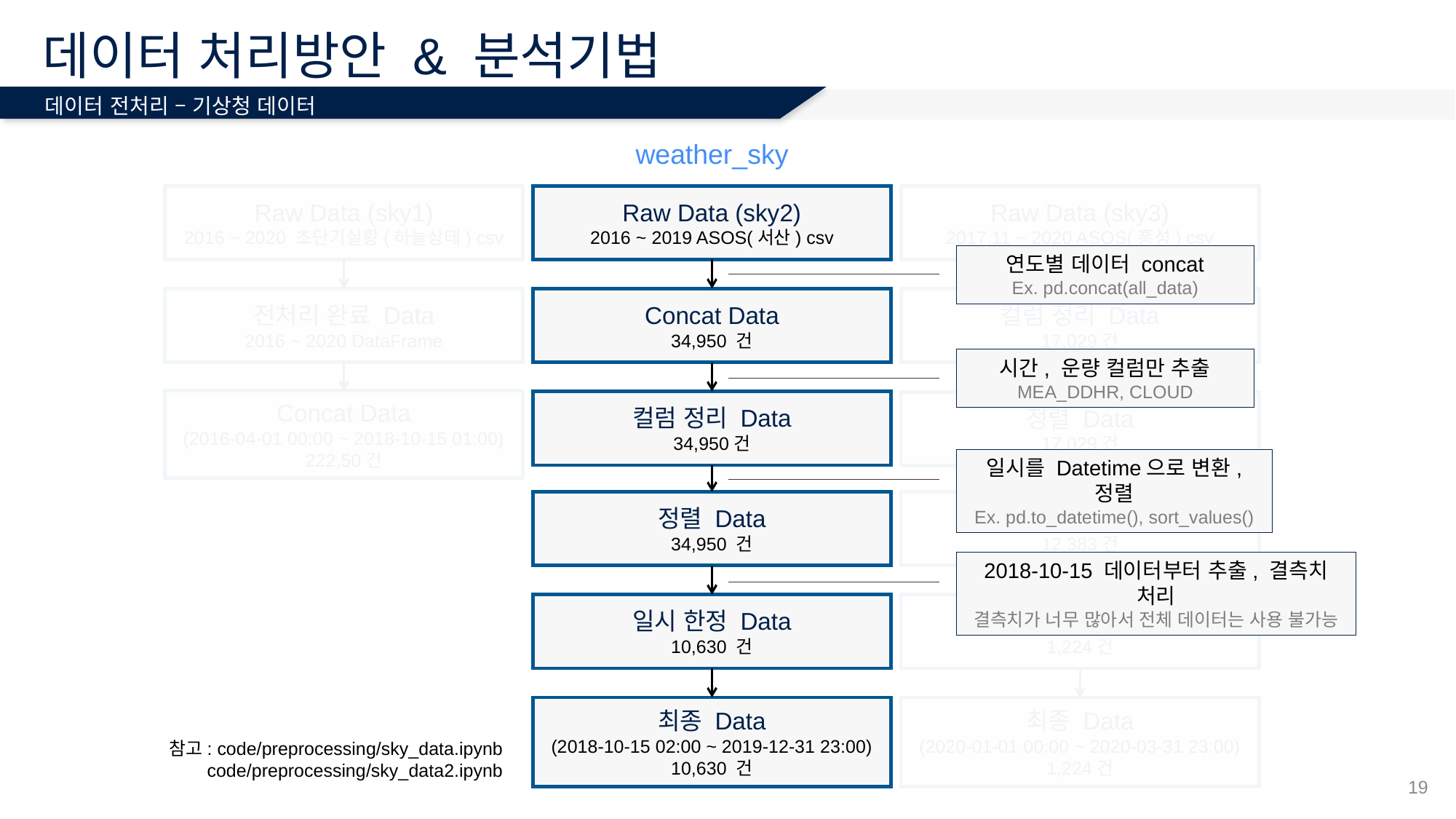

# 데이터 처리방안 & 분석기법
데이터 전처리 – 기상청 데이터
weather_sky
Raw Data (sky1)
2016 ~ 2020 초단기실황(하늘상태) csv
Raw Data (sky2)
2016 ~ 2019 ASOS(서산) csv
Raw Data (sky3)
2017.11 ~ 2020 ASOS(홍성) csv
전처리 완료 Data
2016 ~ 2020 DataFrame
Concat Data
34,950 건
컬럼 정리 Data
17,029건
Concat Data
(2016-04-01 00:00 ~ 2018-10-15 01:00)
222,50건
컬럼 정리 Data
34,950건
정렬 Data
17,029건
정렬 Data
34,950 건
중복제거 Data
12,383건
일시 한정 Data
10,630 건
일시 한정 Data
1,224건
최종 Data
(2018-10-15 02:00 ~ 2019-12-31 23:00)
10,630 건
최종 Data
(2020-01-01 00:00 ~ 2020-03-31 23:00)
1,224건
참고: code/preprocessing/sky_data.ipynb
code/preprocessing/sky_data2.ipynb

연도별 데이터 concat
Ex. pd.concat(all_data)
시간, 운량 컬럼만 추출
MEA_DDHR, CLOUD
일시를 Datetime으로 변환, 정렬
Ex. pd.to_datetime(), sort_values()
2018-10-15 데이터부터 추출, 결측치 처리
결측치가 너무 많아서 전체 데이터는 사용 불가능
19